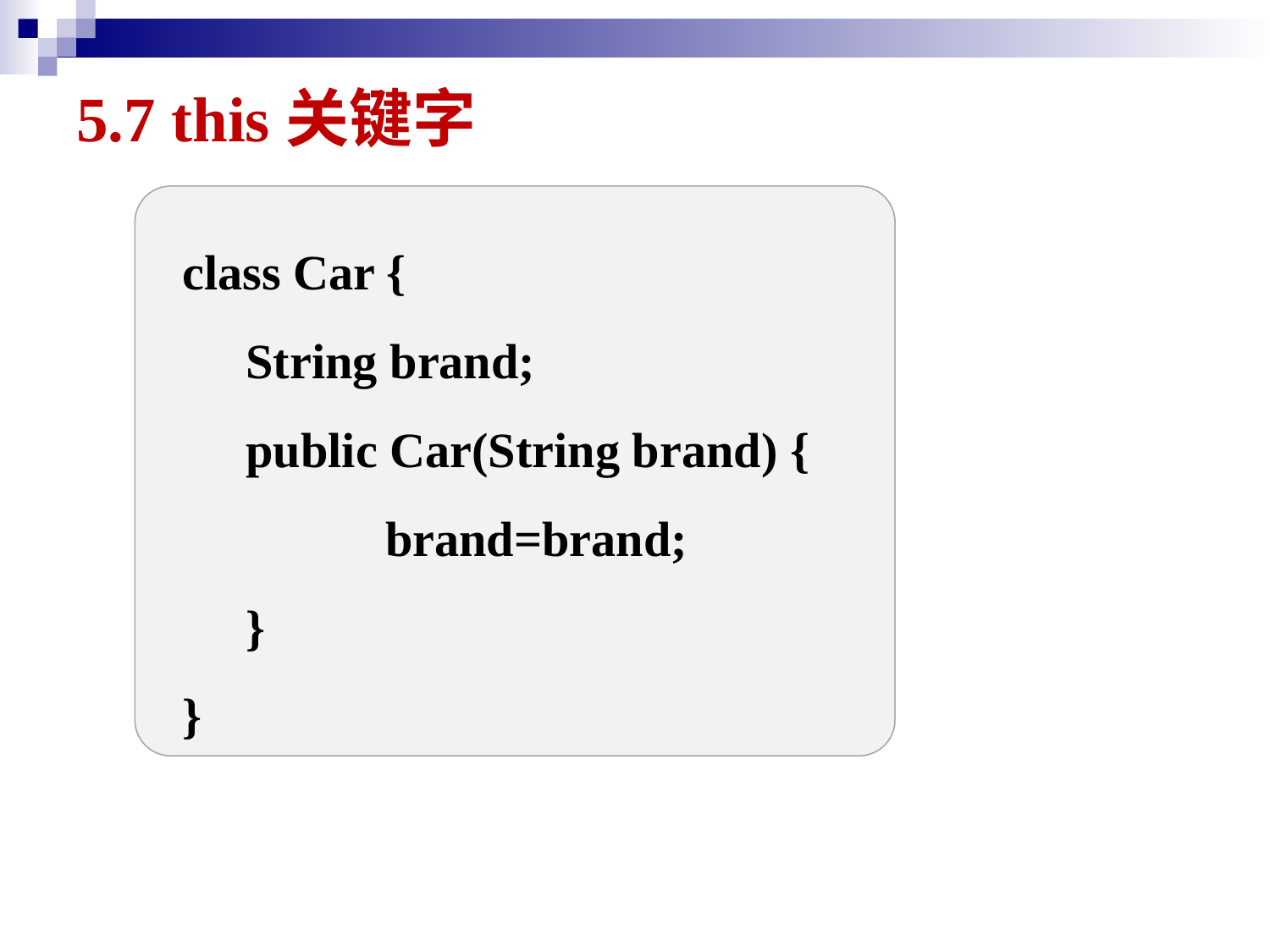

# 5.7 this关键字

class Car {
String brand;
public Car(String brand) {
     	 brand=brand;
}
}